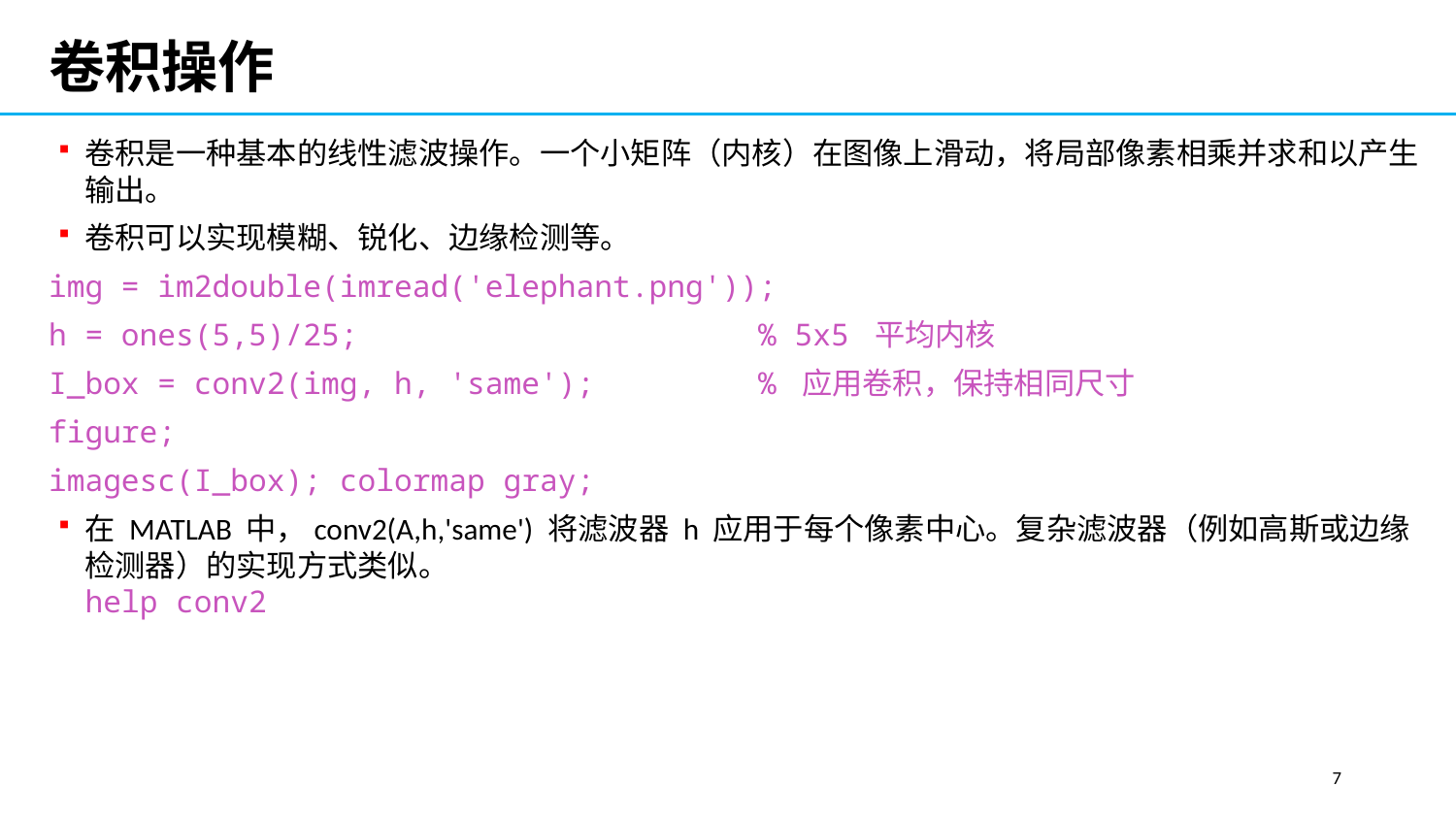

# 卷积操作
卷积是一种基本的线性滤波操作。一个小矩阵（内核）在图像上滑动，将局部像素相乘并求和以产生输出。
卷积可以实现模糊、锐化、边缘检测等。
img = im2double(imread('elephant.png'));
h = ones(5,5)/25;                      % 5x5 平均内核
I_box = conv2(img, h, 'same');         % 应用卷积，保持相同尺寸
figure;
imagesc(I_box); colormap gray;
在 MATLAB 中，conv2(A,h,'same') 将滤波器 h 应用于每个像素中心。复杂滤波器（例如高斯或边缘检测器）的实现方式类似。
help conv2
7